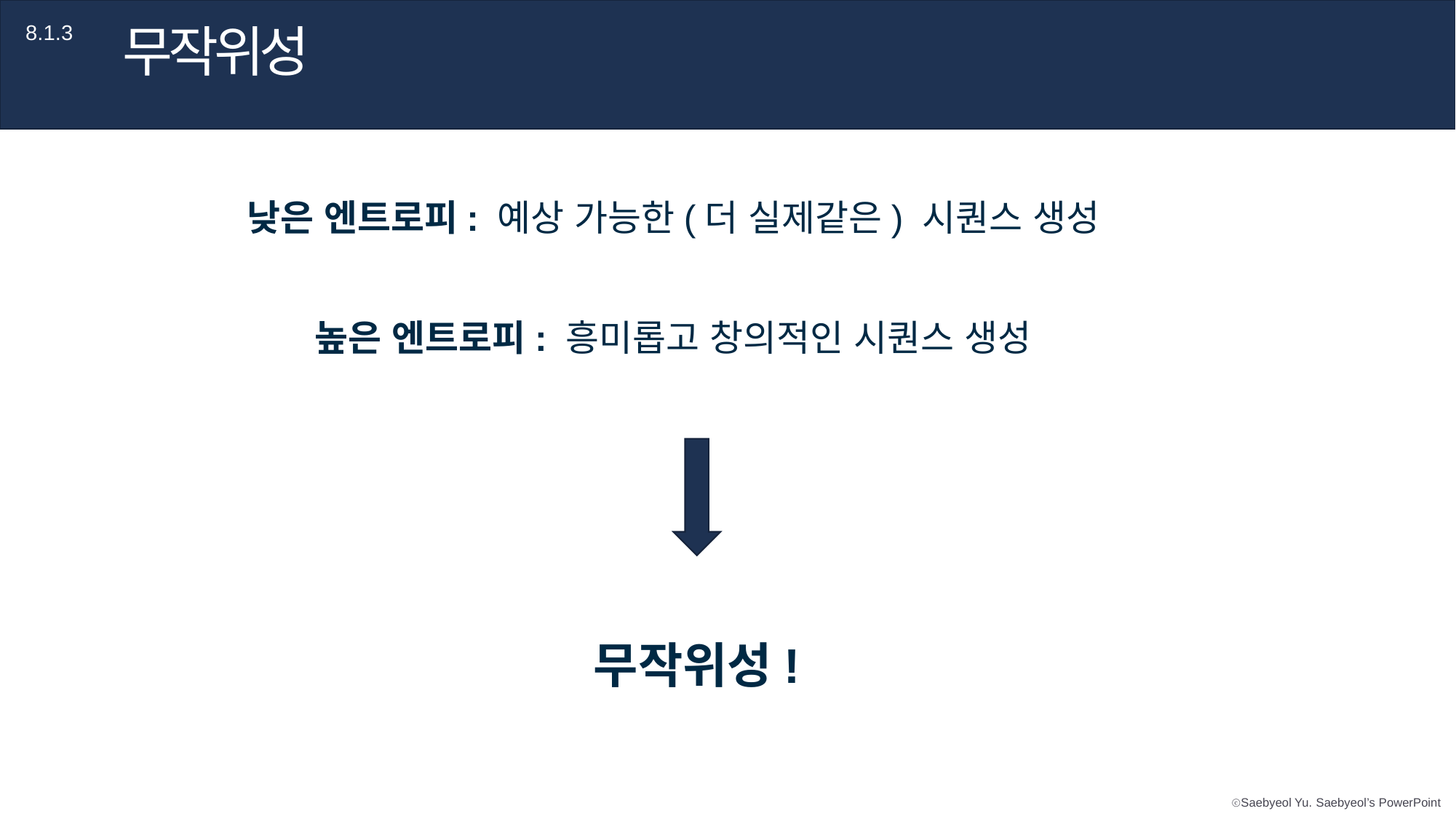

무작위성
8.1.3

낮은 엔트로피: 예상 가능한(더 실제같은) 시퀀스 생성
높은 엔트로피: 흥미롭고 창의적인 시퀀스 생성

무작위성!